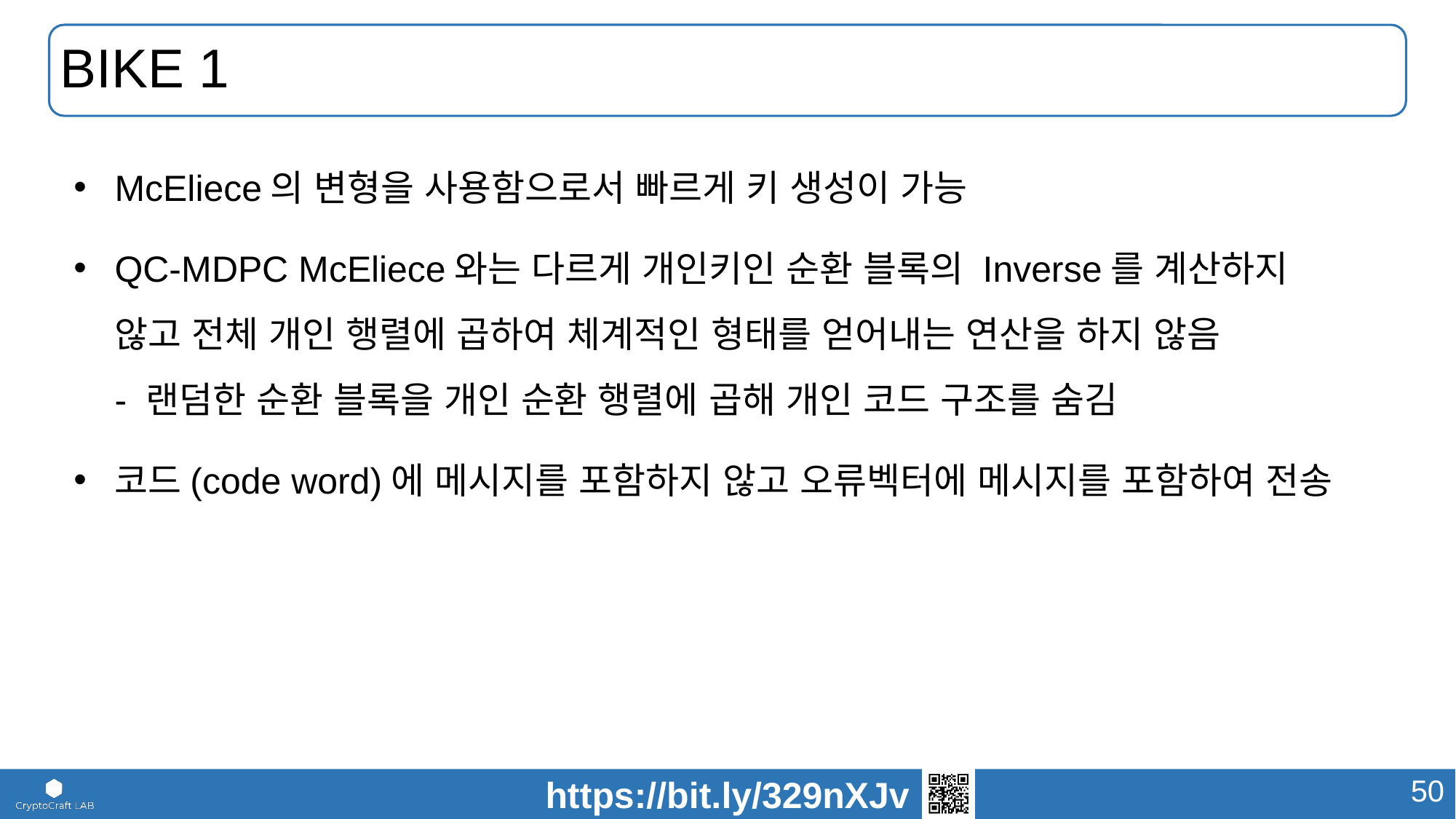

# BIKE 1
McEliece의 변형을 사용함으로서 빠르게 키 생성이 가능
QC-MDPC McEliece와는 다르게 개인키인 순환 블록의 Inverse를 계산하지
않고 전체 개인 행렬에 곱하여 체계적인 형태를 얻어내는 연산을 하지 않음
- 랜덤한 순환 블록을 개인 순환 행렬에 곱해 개인 코드 구조를 숨김
코드(code word)에 메시지를 포함하지 않고 오류벡터에 메시지를 포함하여 전송